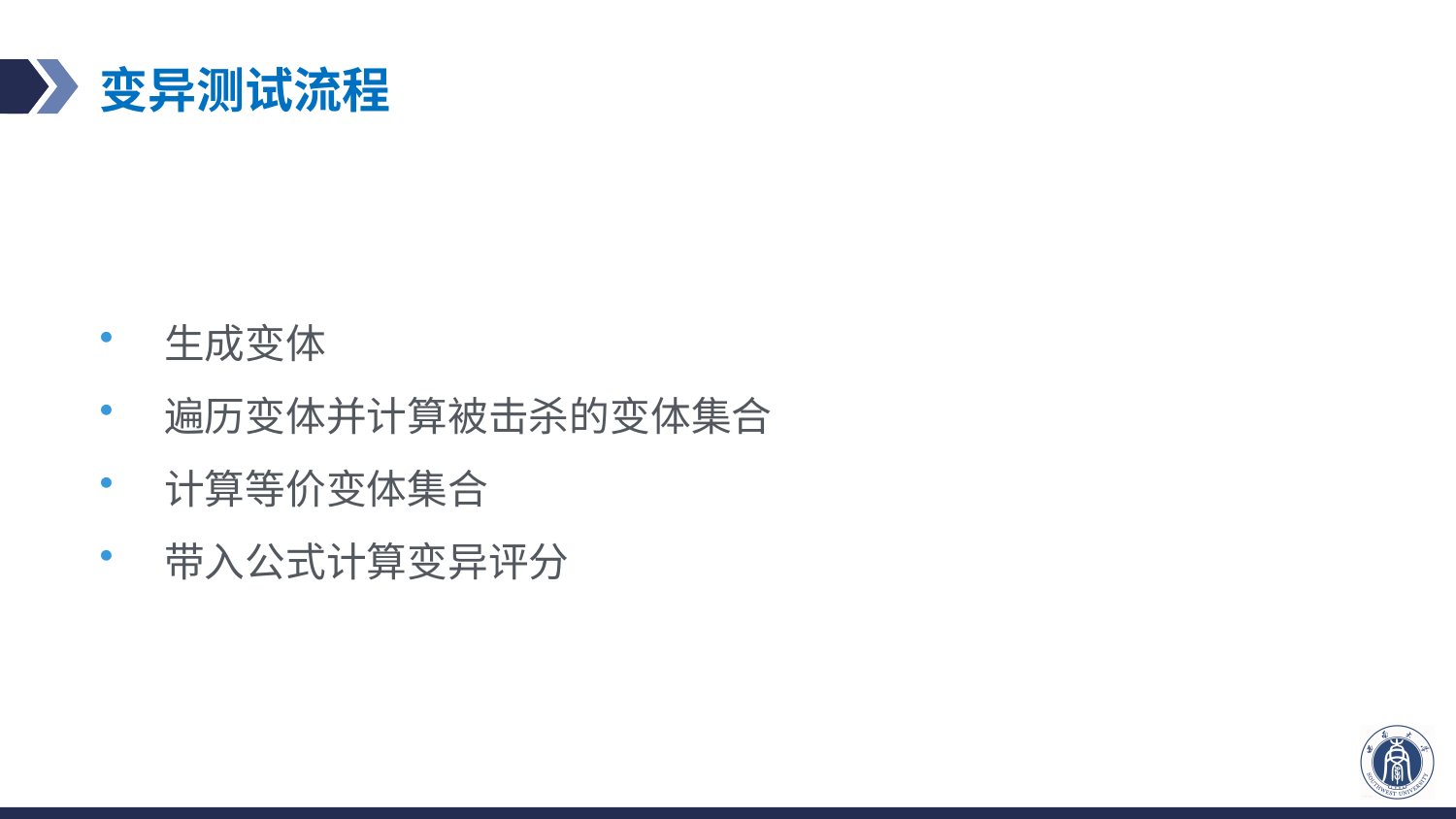

# 变异测试流程
生成变体
遍历变体并计算被击杀的变体集合
计算等价变体集合
带入公式计算变异评分